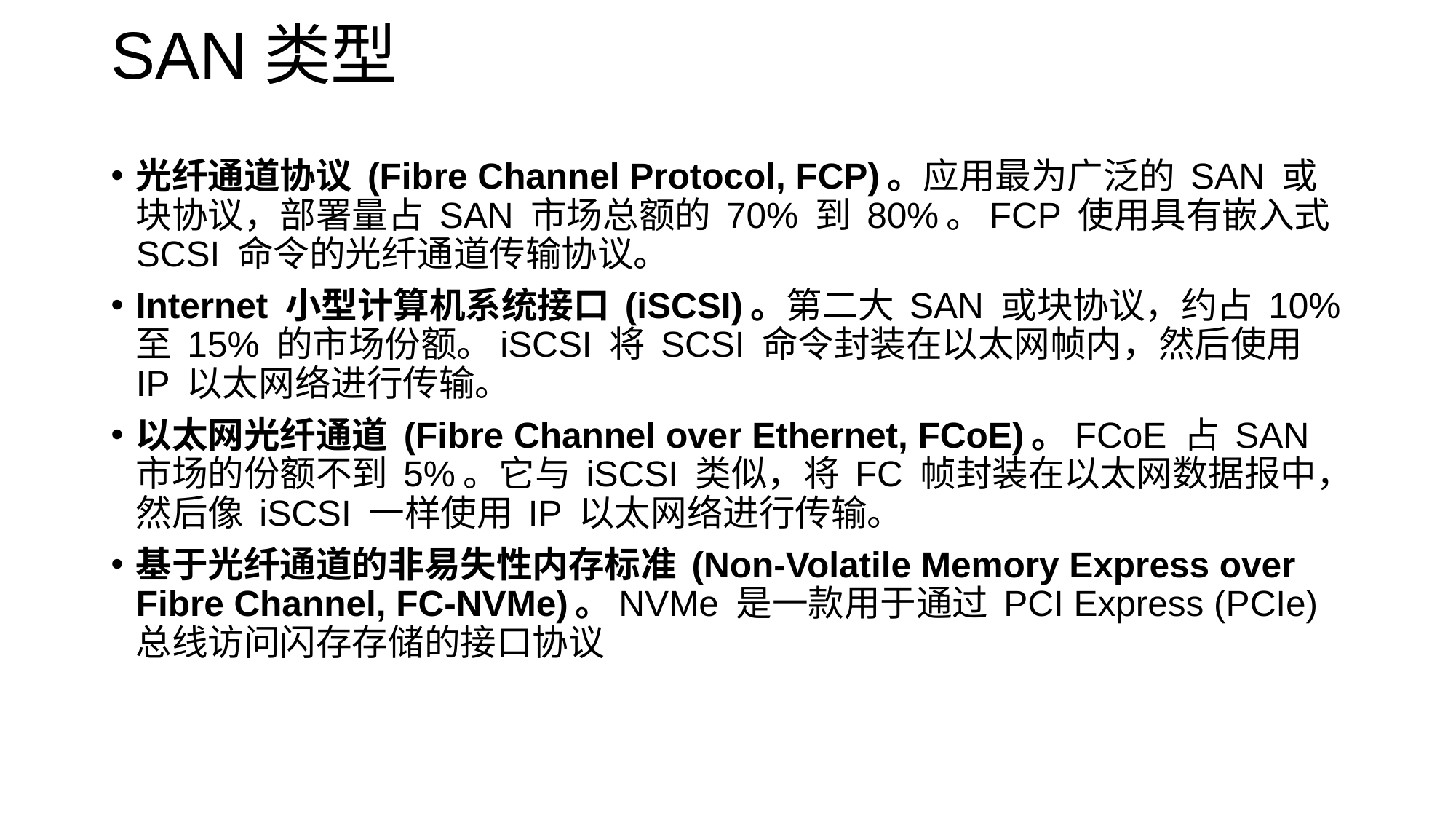

# SAN类型
光纤通道协议 (Fibre Channel Protocol, FCP)。应用最为广泛的 SAN 或块协议，部署量占 SAN 市场总额的 70% 到 80%。FCP 使用具有嵌入式 SCSI 命令的光纤通道传输协议。
Internet 小型计算机系统接口 (iSCSI)。第二大 SAN 或块协议，约占 10% 至 15% 的市场份额。iSCSI 将 SCSI 命令封装在以太网帧内，然后使用 IP 以太网络进行传输。
以太网光纤通道 (Fibre Channel over Ethernet, FCoE)。FCoE 占 SAN 市场的份额不到 5%。它与 iSCSI 类似，将 FC 帧封装在以太网数据报中，然后像 iSCSI 一样使用 IP 以太网络进行传输。
基于光纤通道的非易失性内存标准 (Non-Volatile Memory Express over Fibre Channel, FC-NVMe)。NVMe 是一款用于通过 PCI Express (PCIe) 总线访问闪存存储的接口协议